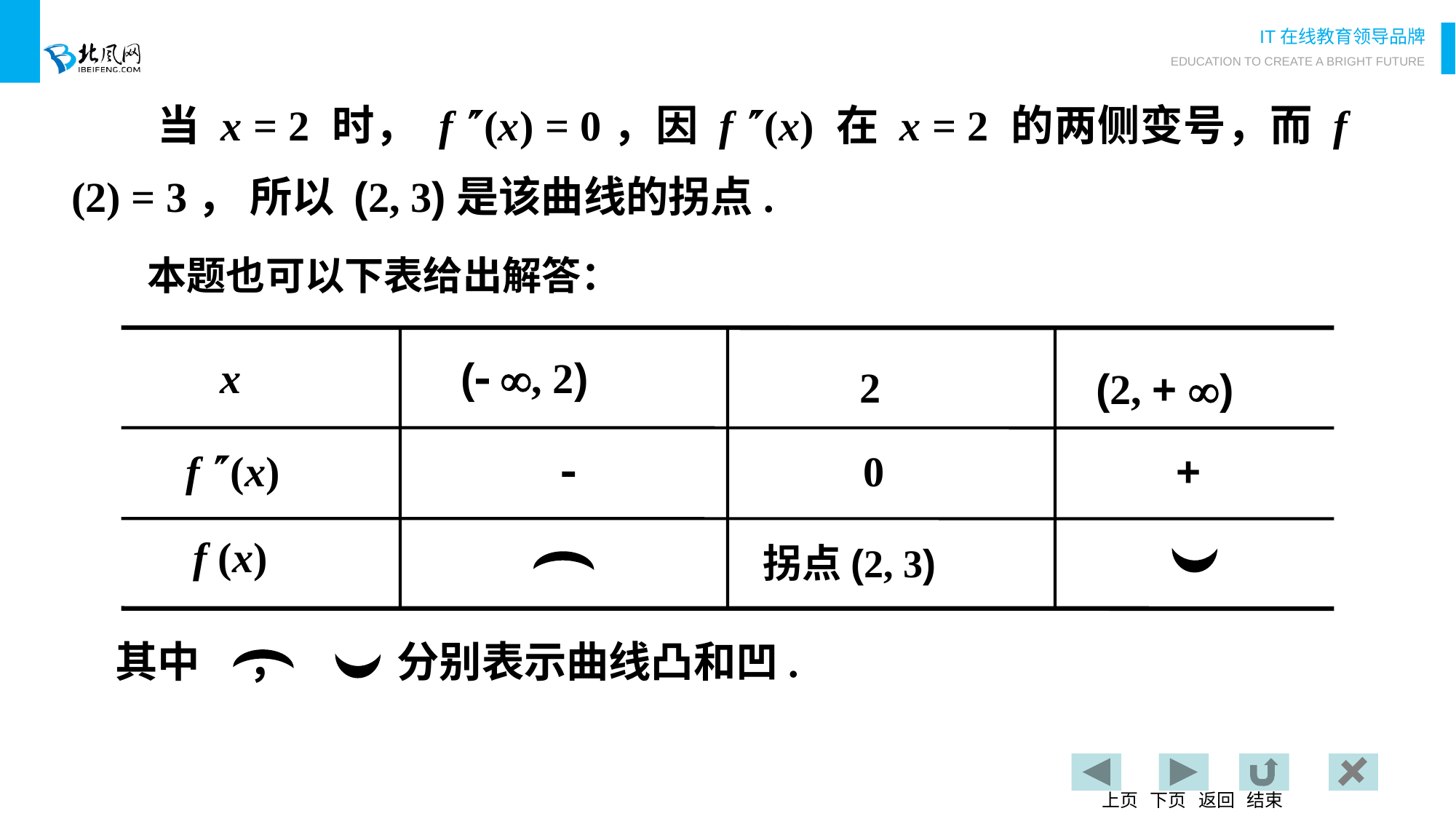

当 x = 2 时， f ″(x) = 0，因 f ″(x) 在 x = 2 的两侧变号，而 f (2) = 3， 所以 (2, 3)是该曲线的拐点.
本题也可以下表给出解答：

x
(− ∞, 2)
2
(2, + ∞)

f ″(x)
−
0
+

f (x)
拐点(2, 3)

其中     ，           分别表示曲线凸和凹.